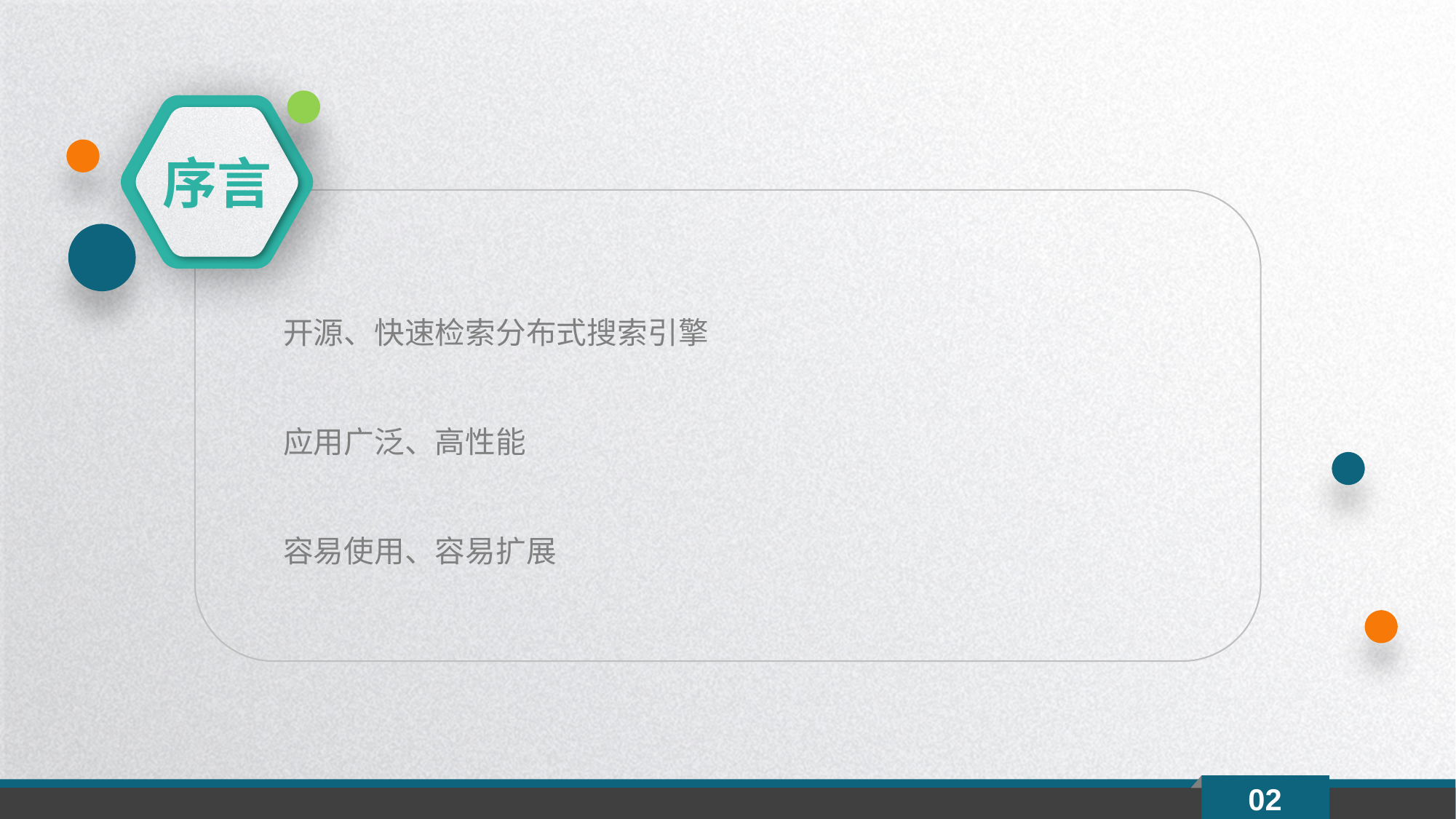

序言

开源、快速检索分布式搜索引擎

应用广泛、高性能

容易使用、容易扩展

02

延时符